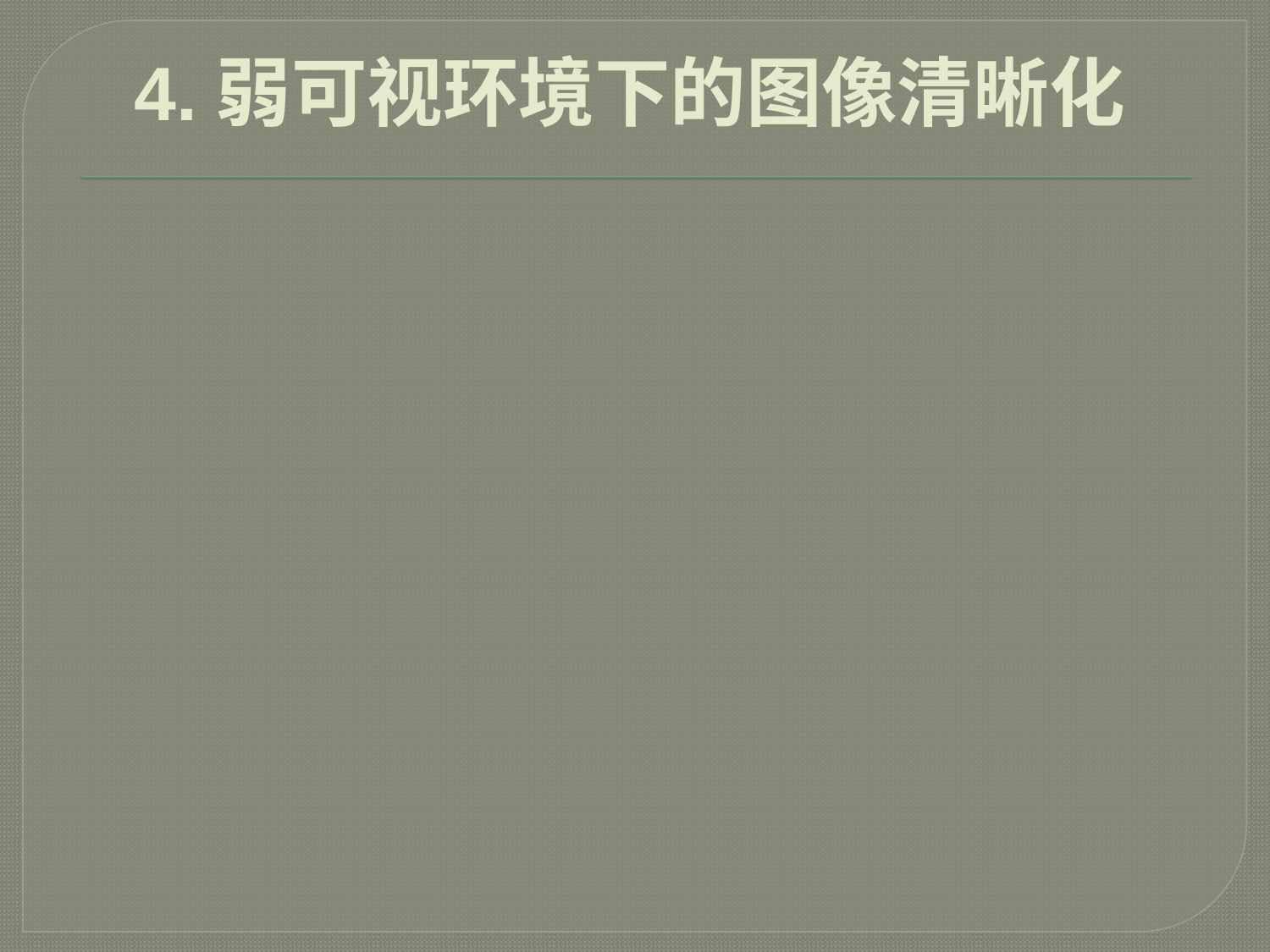

# 4.弱可视环境下的图像清晰化
该项技术是为了解决对在很微弱的情况下获取的图像进行处理，获得现场的某些细节信息。